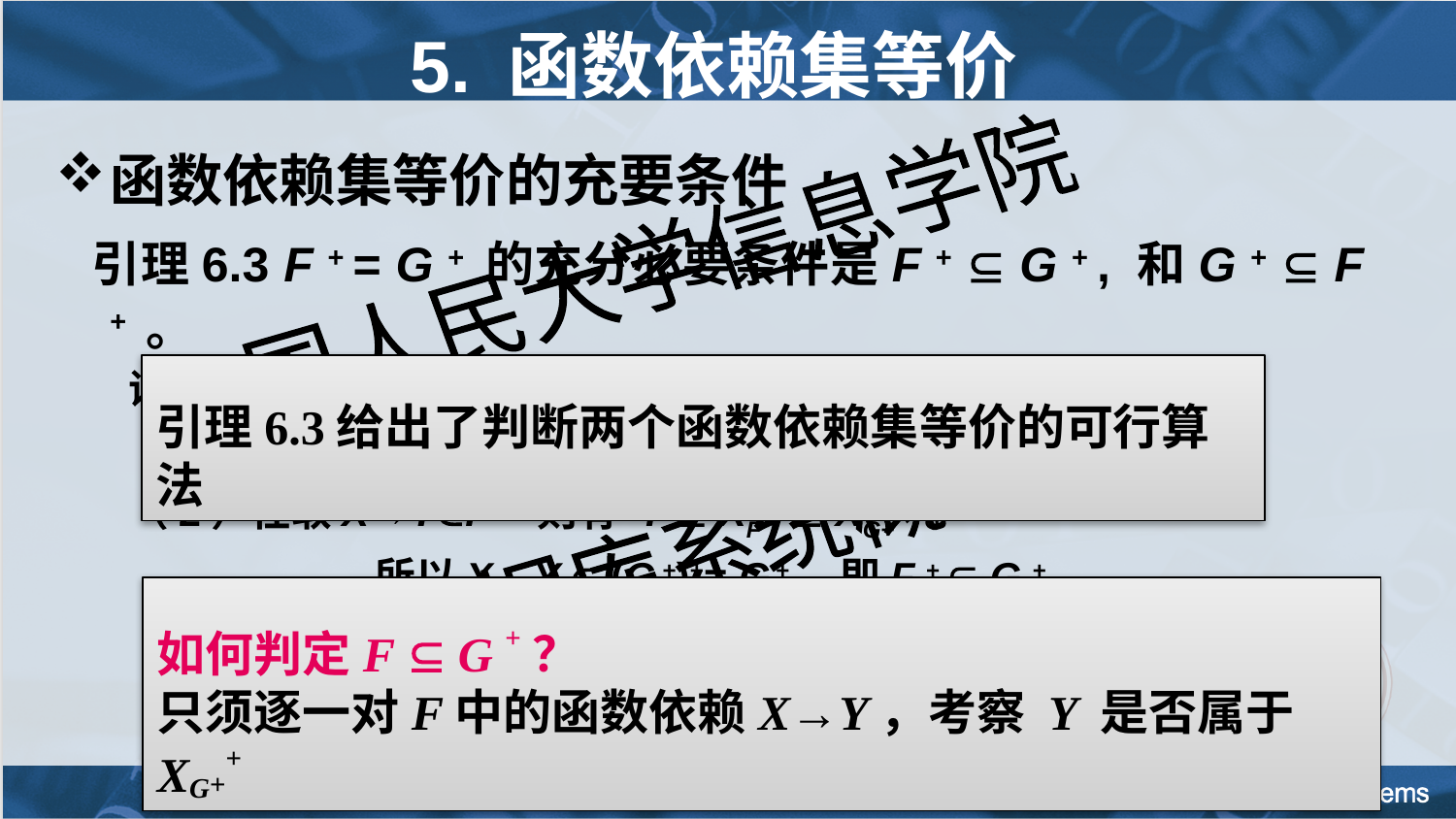

# 5. 函数依赖集等价
函数依赖集等价的充要条件
  引理6.3 F + = G + 的充分必要条件是F + ⊆ G + , 和G + ⊆ F + 。
证:  必要性显然，只证充分性。
（1）若F⊆G + ，则XF + ⊆ XG++ 。
（2）任取X→Y∈F +  则有 Y ⊆ XF+  ⊆ XG++ 。
		     所以X→Y ∈ (G +)+= G +。即F + ⊆ G +。
（3）同理可证G + ⊆ F + ，所以F + = G +。

引理6.3给出了判断两个函数依赖集等价的可行算法
如何判定F ⊆ G +？
只须逐一对F中的函数依赖X→Y，考察 Y 是否属于XG++